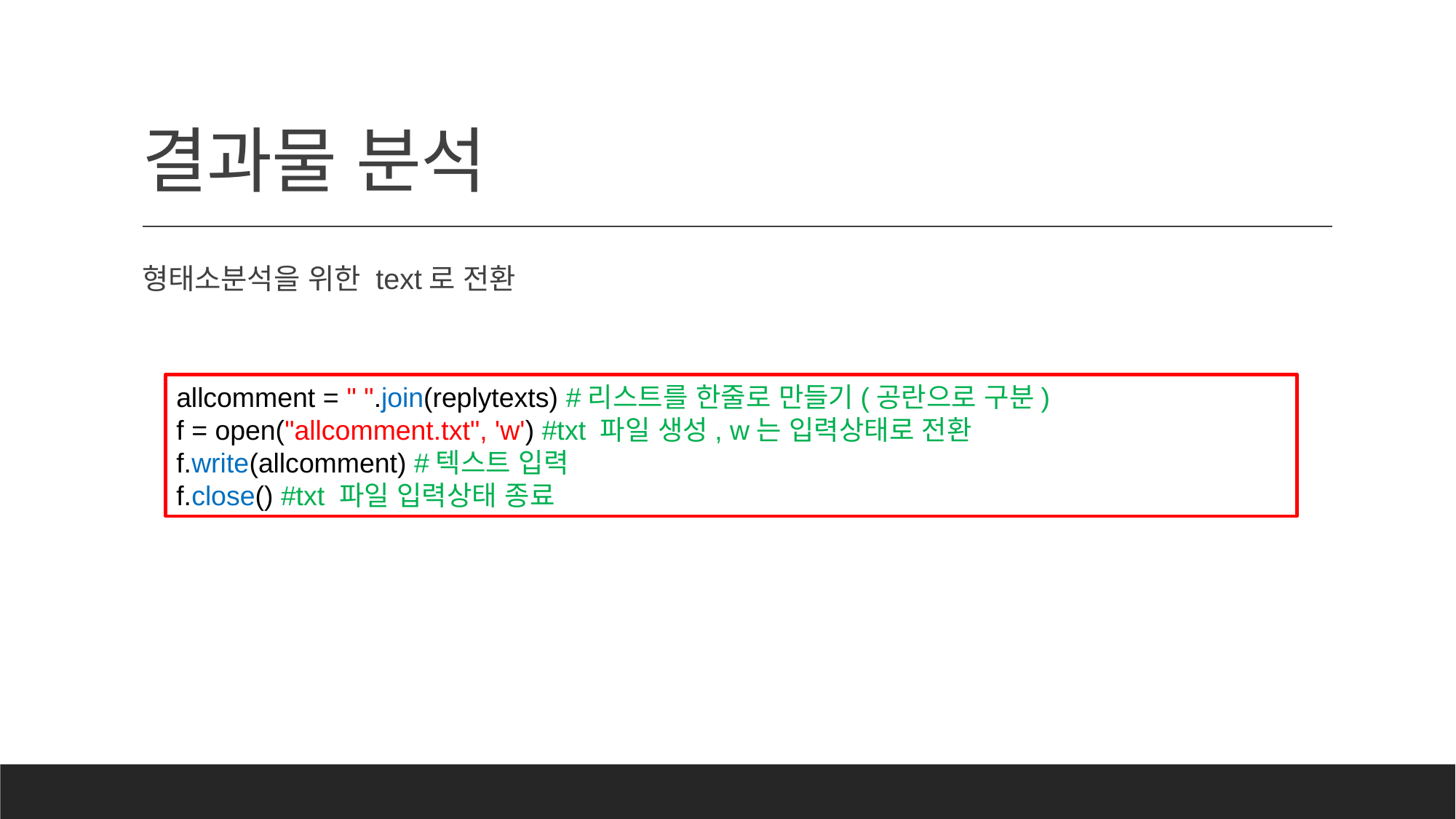

# 결과물 분석
형태소분석을 위한 text로 전환
allcomment = " ".join(replytexts) #리스트를 한줄로 만들기(공란으로 구분)
f = open("allcomment.txt", 'w') #txt 파일 생성, w는 입력상태로 전환
f.write(allcomment) #텍스트 입력
f.close() #txt 파일 입력상태 종료